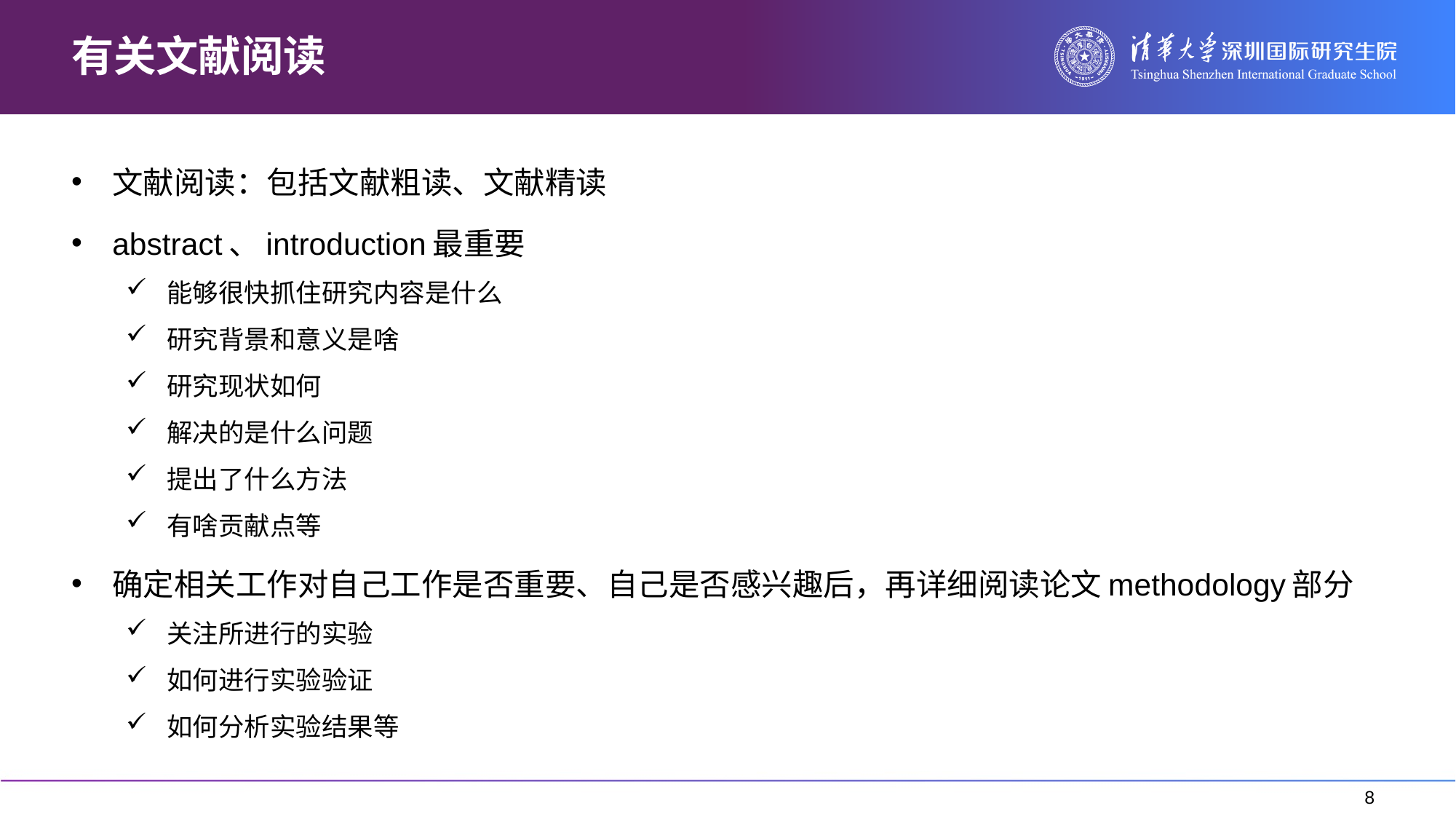

# 有关文献阅读
文献阅读：包括文献粗读、文献精读
abstract、introduction最重要
能够很快抓住研究内容是什么
研究背景和意义是啥
研究现状如何
解决的是什么问题
提出了什么方法
有啥贡献点等
确定相关工作对自己工作是否重要、自己是否感兴趣后，再详细阅读论文methodology部分
关注所进行的实验
如何进行实验验证
如何分析实验结果等
8